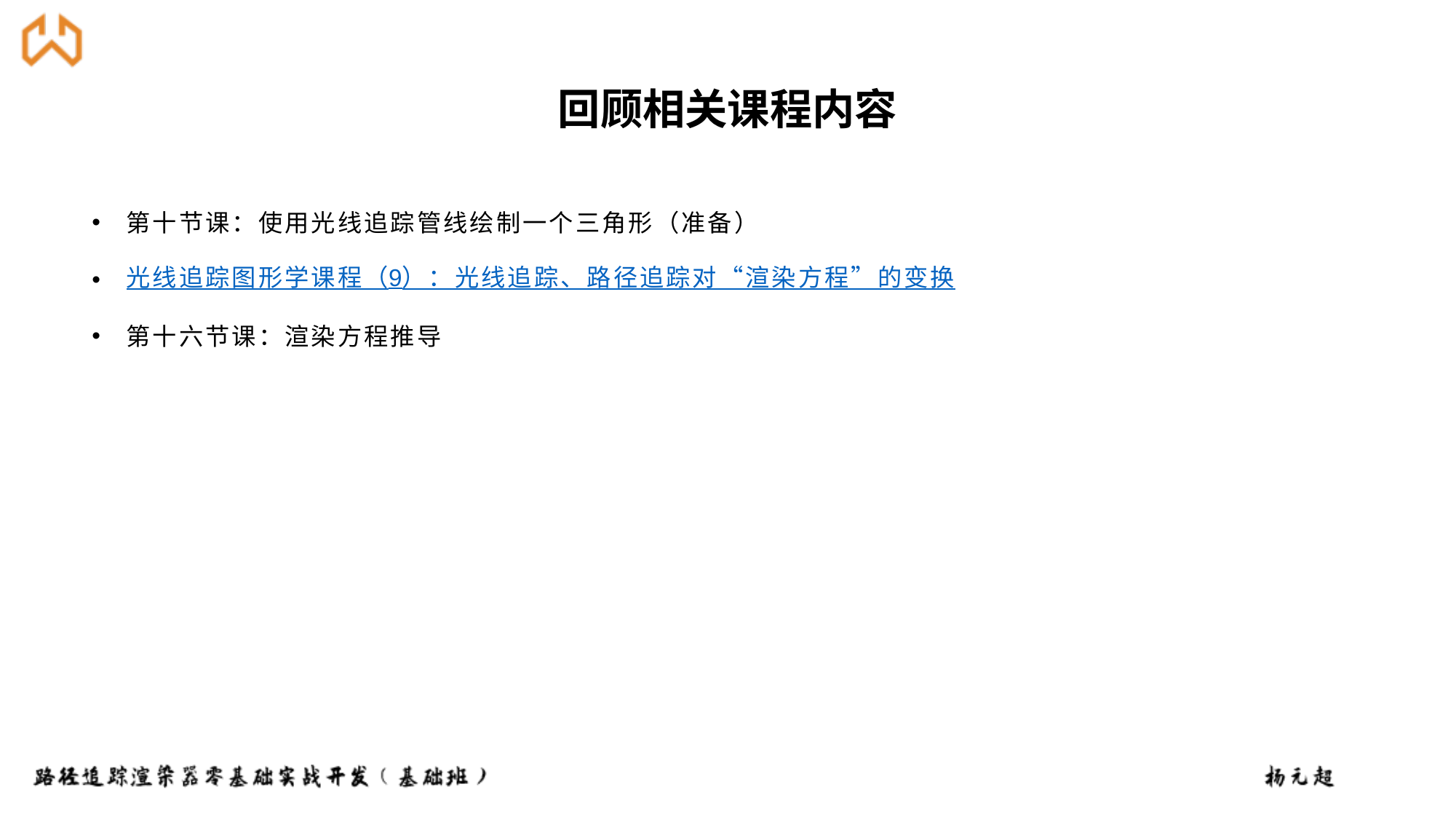

第十节课：使用光线追踪管线绘制一个三角形（准备）
光线追踪图形学课程（9）：光线追踪、路径追踪对“渲染方程”的变换
第十六节课：渲染方程推导